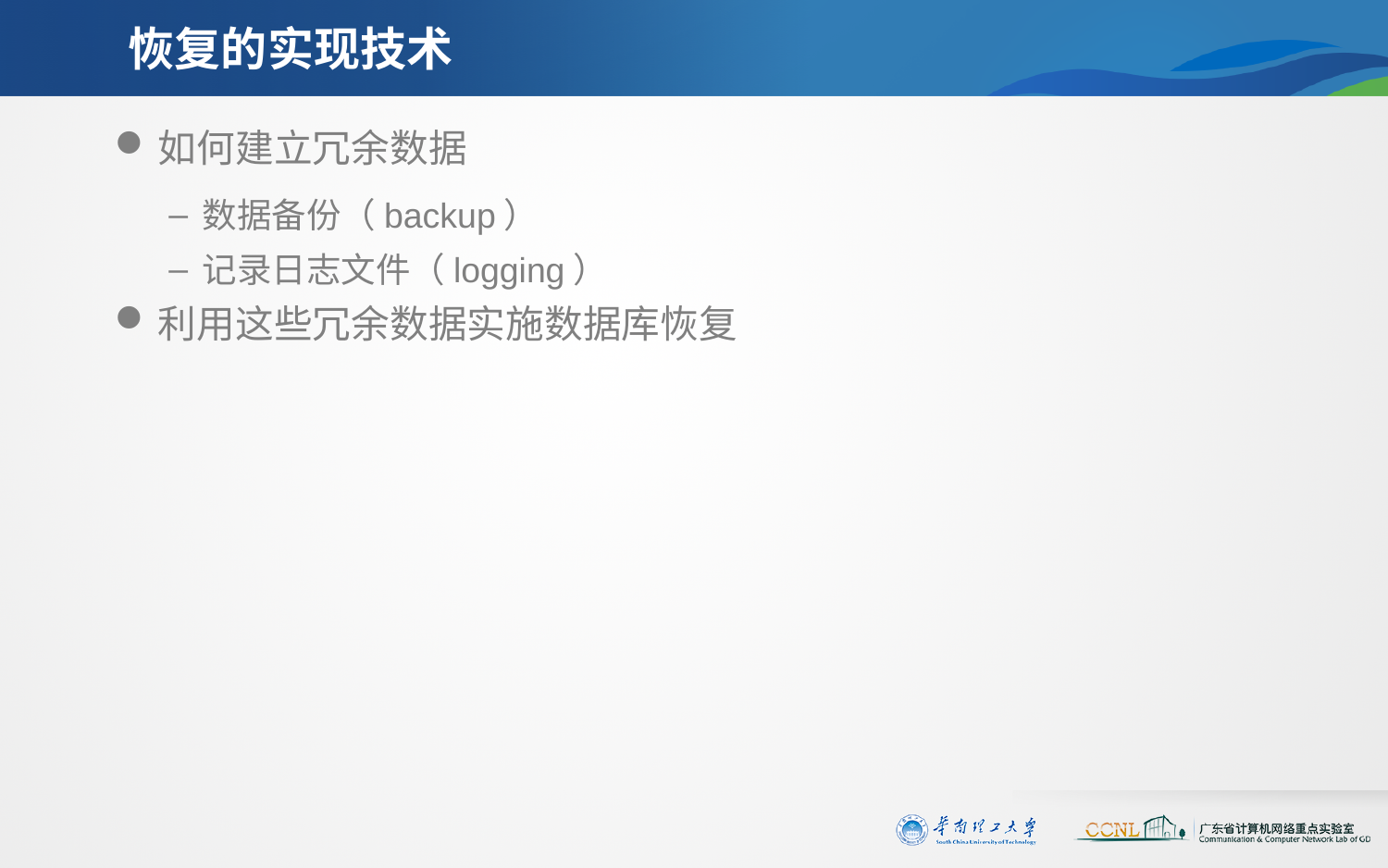

# 恢复的实现技术
如何建立冗余数据
数据备份（backup）
记录日志文件（logging）
利用这些冗余数据实施数据库恢复